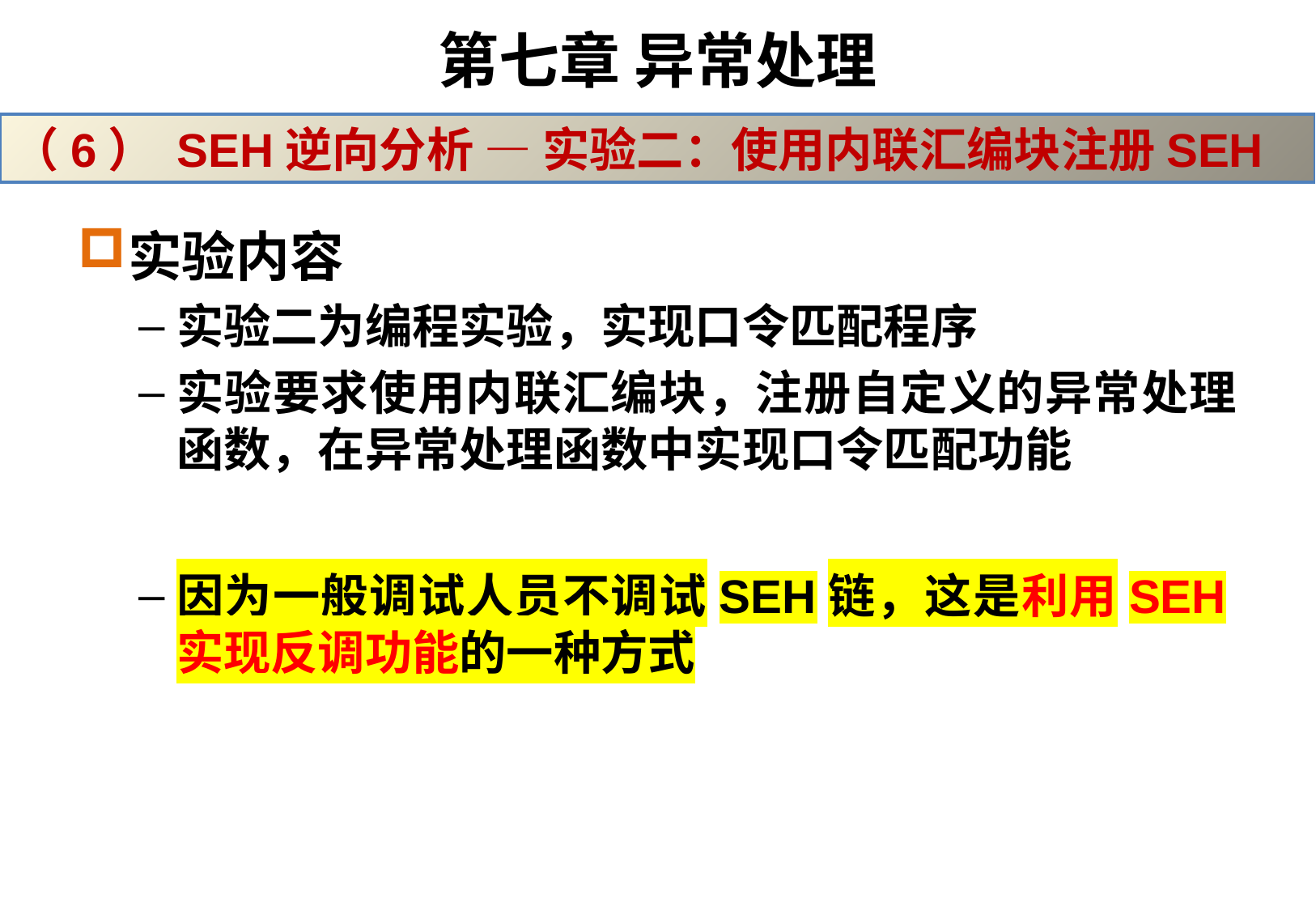

# 第七章 异常处理
（6） SEH逆向分析 — 实验二：使用内联汇编块注册SEH
实验内容
实验二为编程实验，实现口令匹配程序
实验要求使用内联汇编块，注册自定义的异常处理函数，在异常处理函数中实现口令匹配功能

因为一般调试人员不调试SEH链，这是利用SEH实现反调功能的一种方式